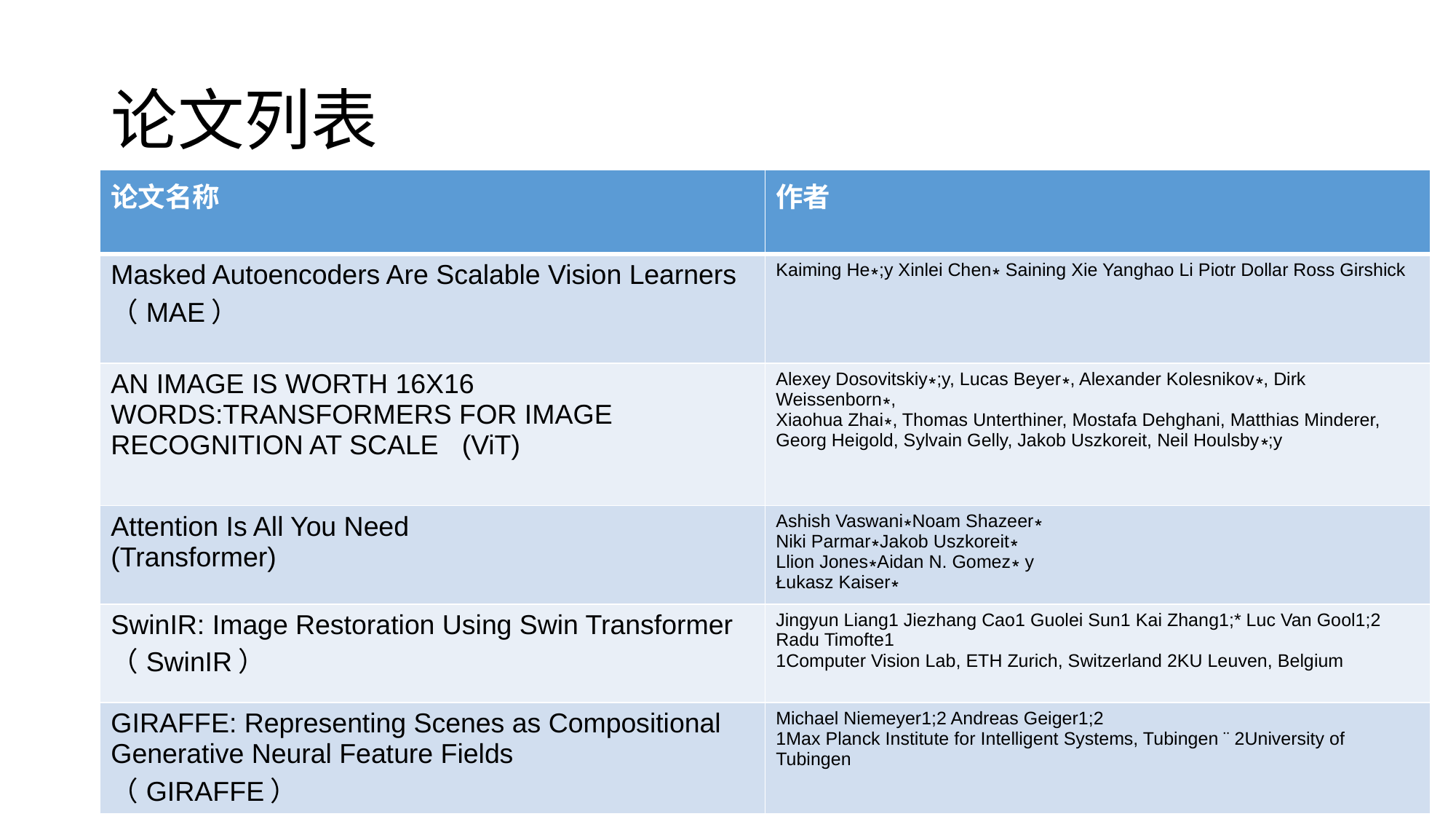

# 论文列表
| 论文名称 | 作者 |
| --- | --- |
| Masked Autoencoders Are Scalable Vision Learners （MAE） | Kaiming He∗;y Xinlei Chen∗ Saining Xie Yanghao Li Piotr Dollar Ross Girshick |
| AN IMAGE IS WORTH 16X16 WORDS:TRANSFORMERS FOR IMAGE RECOGNITION AT SCALE (ViT) | Alexey Dosovitskiy∗;y, Lucas Beyer∗, Alexander Kolesnikov∗, Dirk Weissenborn∗, Xiaohua Zhai∗, Thomas Unterthiner, Mostafa Dehghani, Matthias Minderer, Georg Heigold, Sylvain Gelly, Jakob Uszkoreit, Neil Houlsby∗;y |
| Attention Is All You Need (Transformer) | Ashish Vaswani∗Noam Shazeer∗ Niki Parmar∗Jakob Uszkoreit∗ Llion Jones∗Aidan N. Gomez∗ y Łukasz Kaiser∗ |
| SwinIR: Image Restoration Using Swin Transformer （SwinIR） | Jingyun Liang1 Jiezhang Cao1 Guolei Sun1 Kai Zhang1;\* Luc Van Gool1;2 Radu Timofte1 1Computer Vision Lab, ETH Zurich, Switzerland 2KU Leuven, Belgium |
| GIRAFFE: Representing Scenes as Compositional Generative Neural Feature Fields （GIRAFFE） | Michael Niemeyer1;2 Andreas Geiger1;2 1Max Planck Institute for Intelligent Systems, Tubingen ¨ 2University of Tubingen |